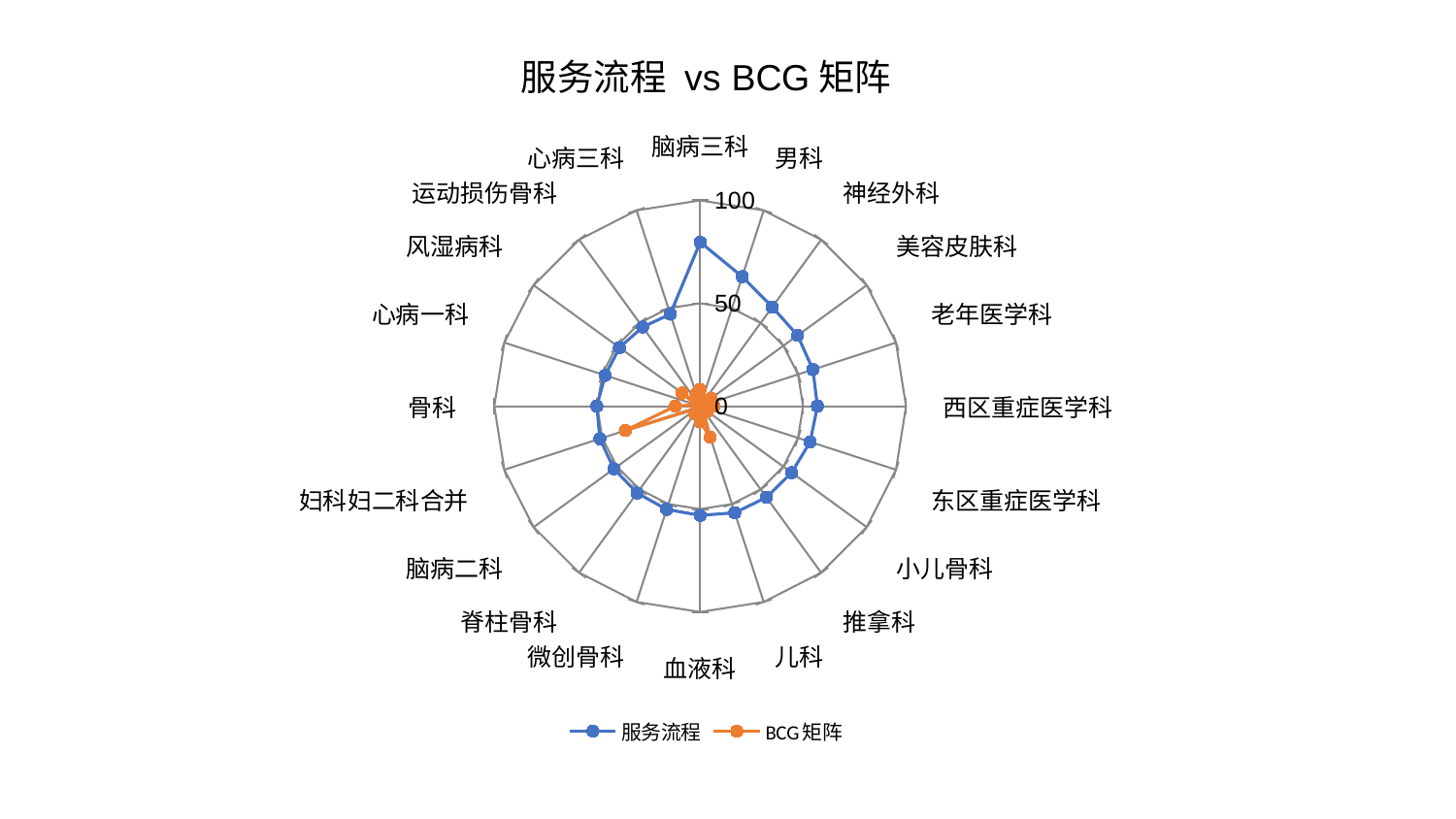

### Chart: 服务流程 vs BCG矩阵

| Category | 服务流程 | BCG矩阵 |
|---|---|---|
| 脑病三科 | 79.68617717497145 | 8.15114041728563 |
| 男科 | 66.18742475477096 | 3.1427577790153576 |
| 神经外科 | 59.58358985877616 | 1.8303597713172672 |
| 美容皮肤科 | 58.51354704799993 | 6.645784571445547 |
| 老年医学科 | 57.578926329205686 | 2.1216499495258376 |
| 西区重症医学科 | 56.963842672298526 | 6.782104690408264 |
| 东区重症医学科 | 56.17628561033776 | 2.8554123905753346 |
| 小儿骨科 | 54.95049449357069 | 4.293997524305764 |
| 推拿科 | 54.753950563807265 | 2.6820466564690633 |
| 儿科 | 54.44692163770404 | 15.838176269085658 |
| 血液科 | 53.04905353559566 | 7.632398493486481 |
| 微创骨科 | 52.738878474827466 | 4.398580592626163 |
| 脊柱骨科 | 52.10862407798812 | 4.451871157150017 |
| 脑病二科 | 51.80836131661016 | 1.8234671527604909 |
| 妇科妇二科合并 | 51.21790107839941 | 38.200443941197506 |
| 骨科 | 50.19227013324333 | 12.08023704390662 |
| 心病一科 | 48.52635098851563 | 2.315141895408148 |
| 风湿病科 | 48.43596545360276 | 10.869606747964454 |
| 运动损伤骨科 | 47.548103616683065 | 1.4992732187282385 |
| 心病三科 | 47.0379367404782 | 6.369598894708835 |
111